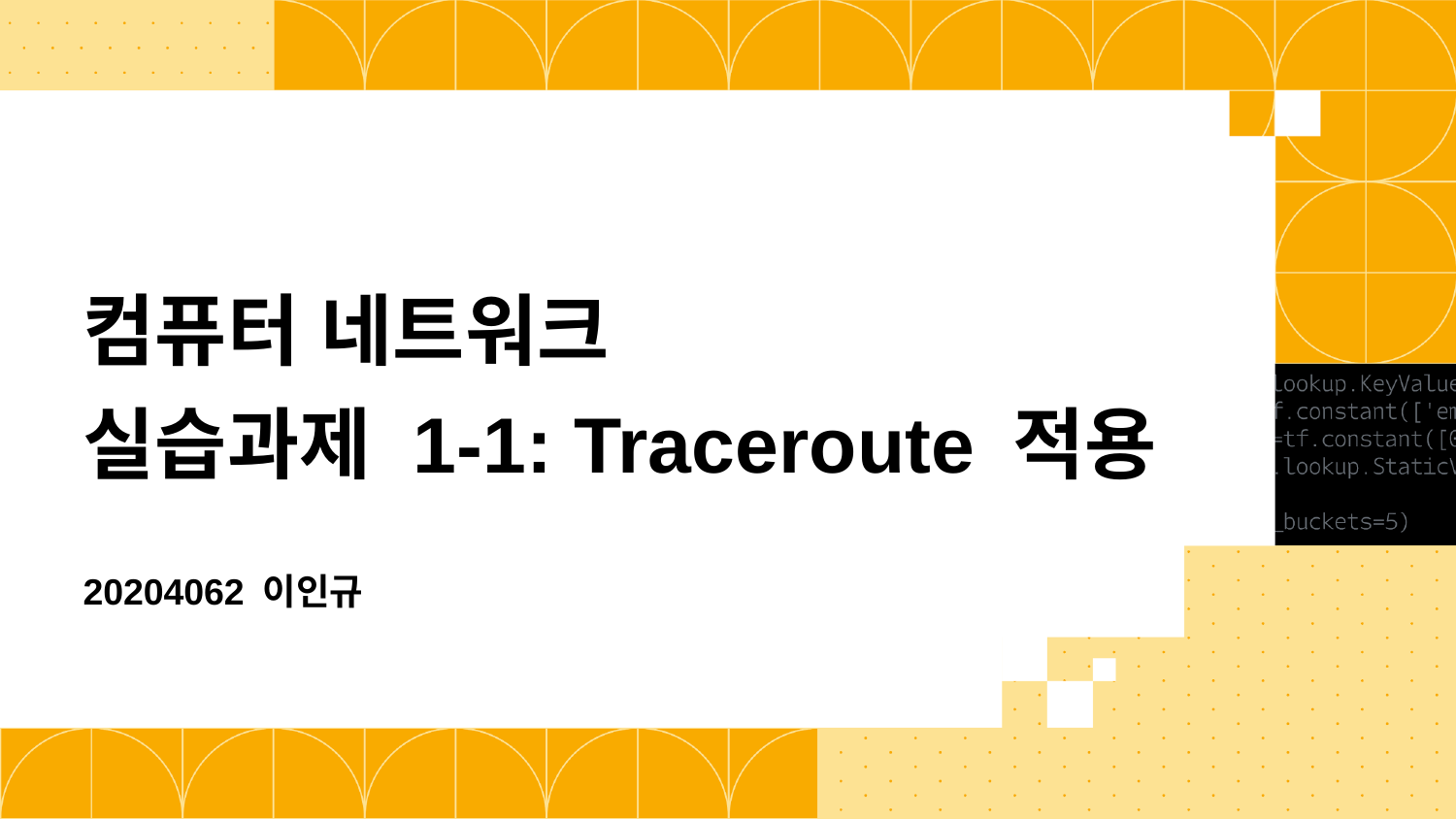

# 컴퓨터 네트워크 실습과제 1-1: Traceroute 적용
20204062 이인규